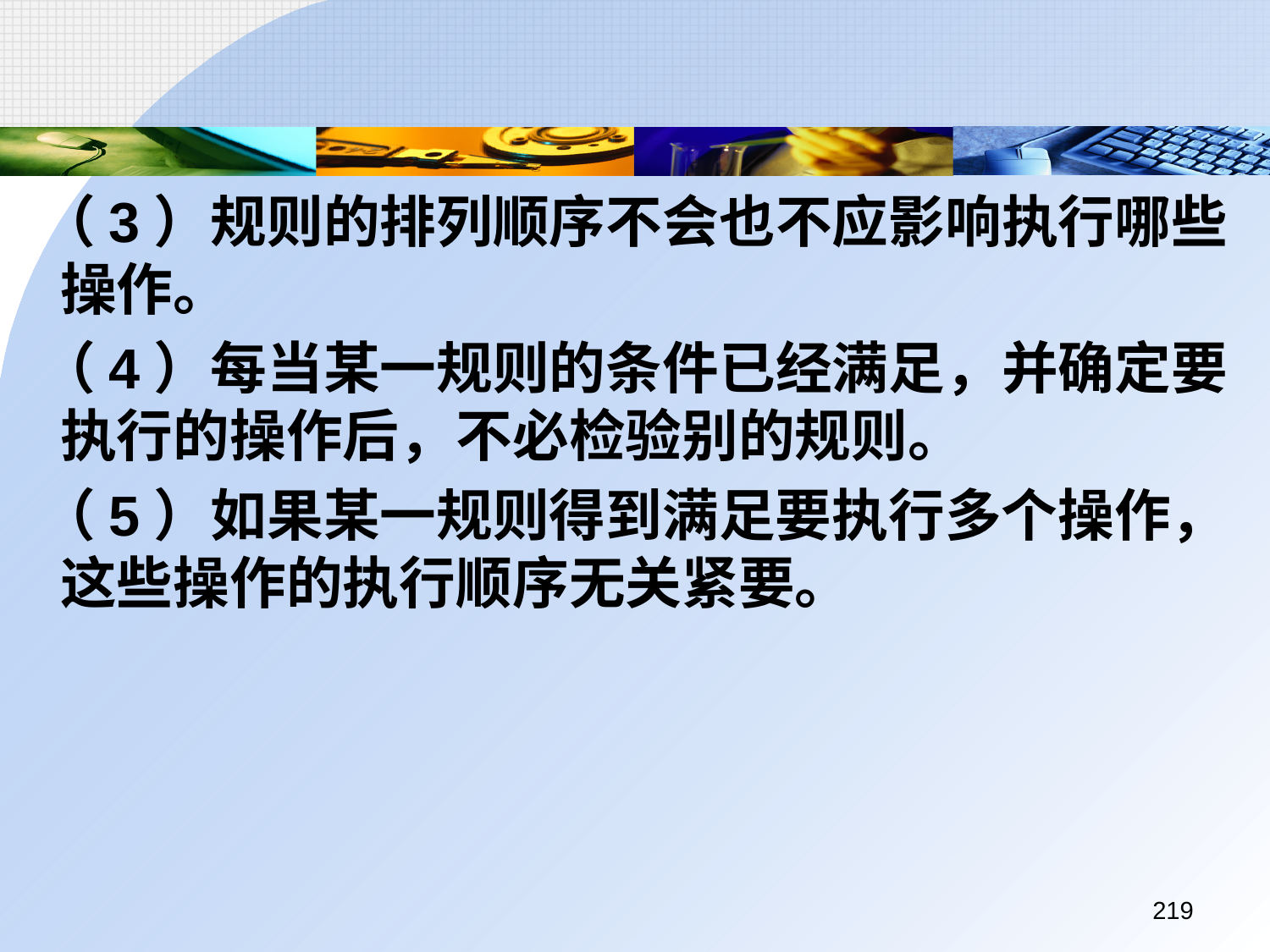

（3）规则的排列顺序不会也不应影响执行哪些操作。
 （4）每当某一规则的条件已经满足，并确定要执行的操作后，不必检验别的规则。
 （5）如果某一规则得到满足要执行多个操作，这些操作的执行顺序无关紧要。

219